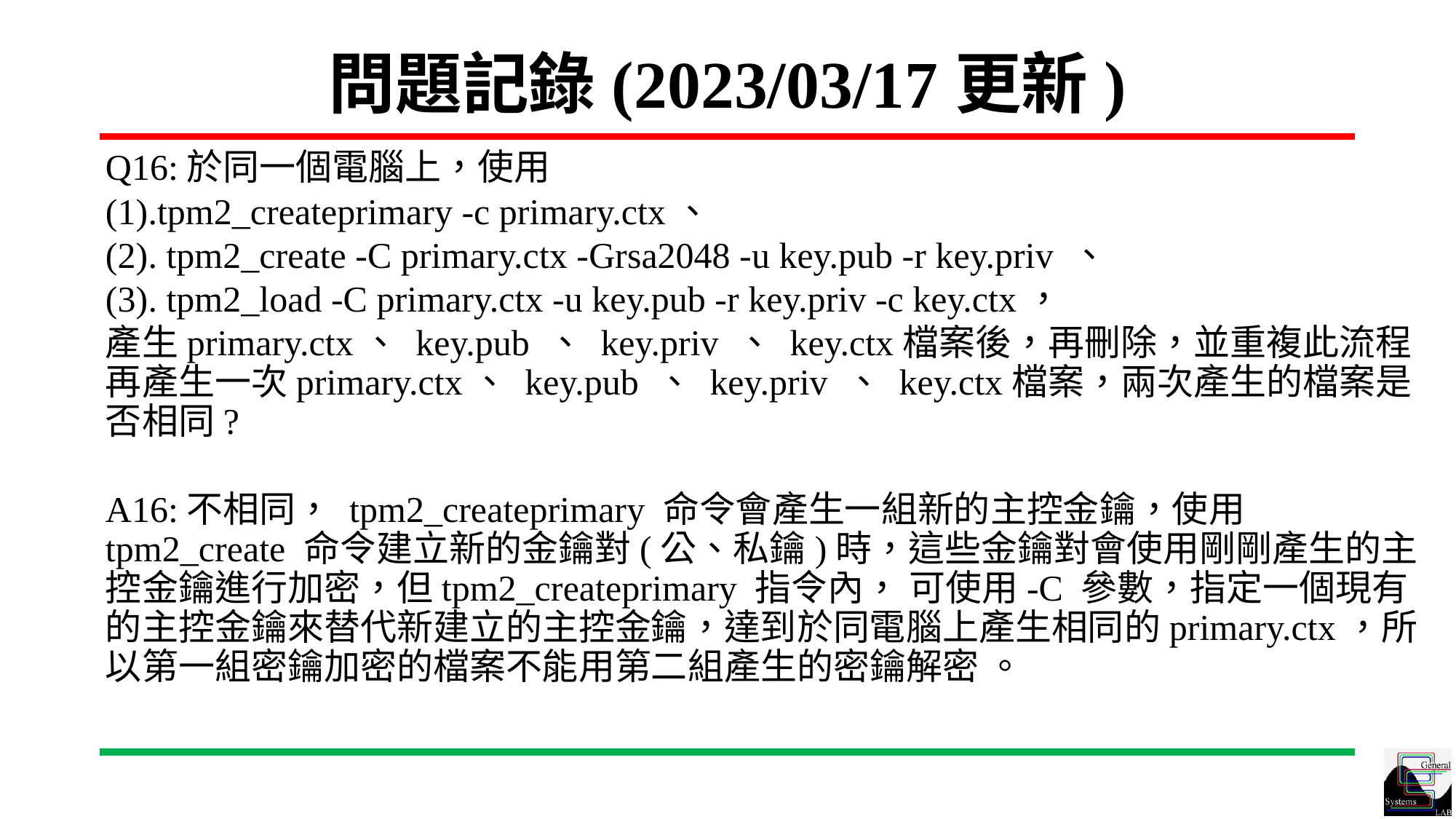

# 問題記錄(2023/03/17更新)
Q16:於同一個電腦上，使用
(1).tpm2_createprimary -c primary.ctx、
(2). tpm2_create -C primary.ctx -Grsa2048 -u key.pub -r key.priv 、
(3). tpm2_load -C primary.ctx -u key.pub -r key.priv -c key.ctx，
產生primary.ctx、 key.pub 、 key.priv 、 key.ctx檔案後，再刪除，並重複此流程再產生一次primary.ctx、 key.pub 、 key.priv 、 key.ctx檔案，兩次產生的檔案是否相同?

A16:不相同， tpm2_createprimary 命令會產生一組新的主控金鑰，使用 tpm2_create 命令建立新的金鑰對(公、私鑰)時，這些金鑰對會使用剛剛產生的主控金鑰進行加密，但tpm2_createprimary 指令內， 可使用-C 參數，指定一個現有的主控金鑰來替代新建立的主控金鑰，達到於同電腦上產生相同的primary.ctx，所以第一組密鑰加密的檔案不能用第二組產生的密鑰解密 。